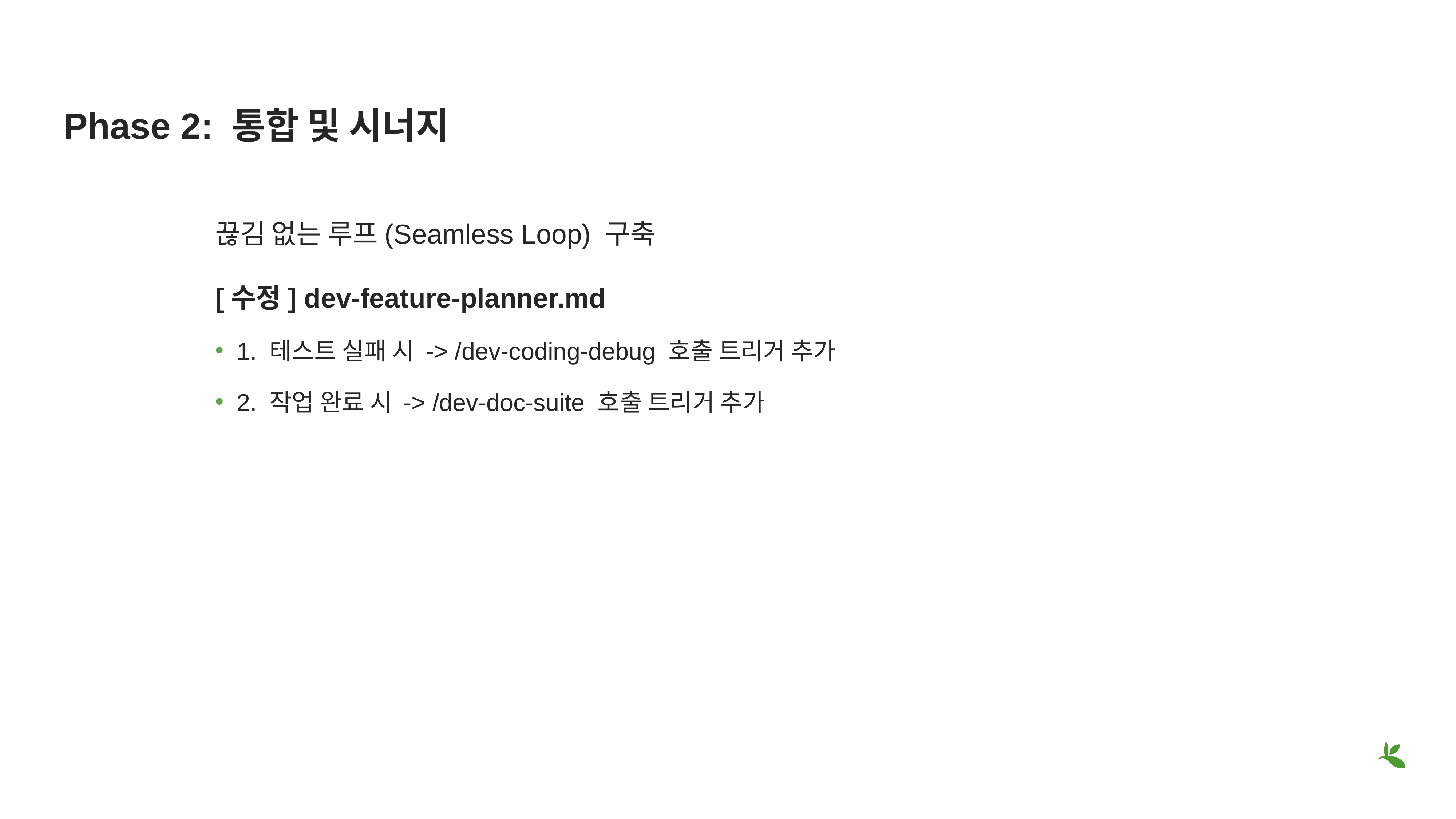

# Phase 2: 통합 및 시너지
끊김 없는 루프(Seamless Loop) 구축
[수정] dev-feature-planner.md
1. 테스트 실패 시 -> /dev-coding-debug 호출 트리거 추가
2. 작업 완료 시 -> /dev-doc-suite 호출 트리거 추가